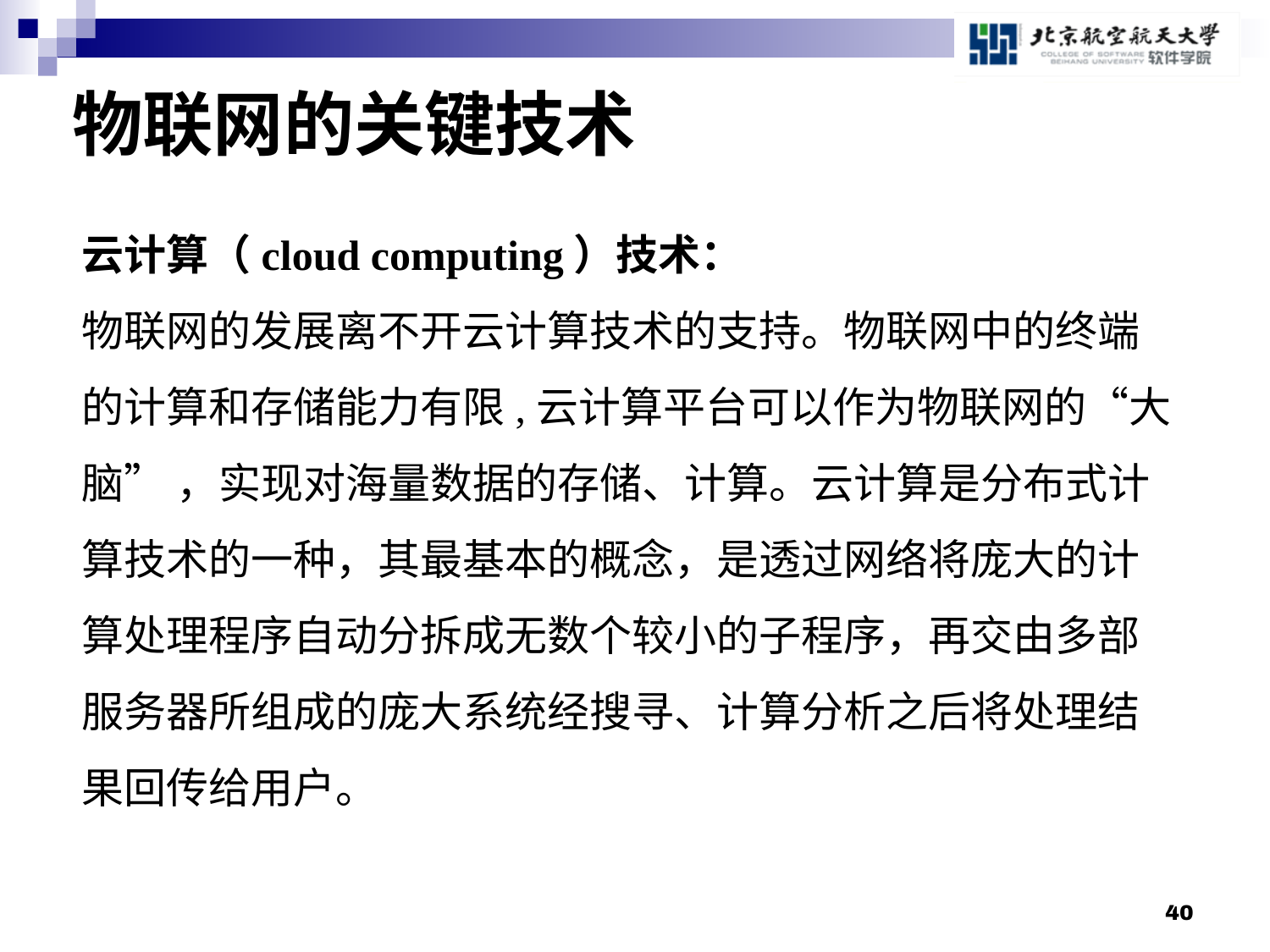

# 物联网的关键技术
云计算（cloud computing）技术：
物联网的发展离不开云计算技术的支持。物联网中的终端的计算和存储能力有限,云计算平台可以作为物联网的“大脑” ，实现对海量数据的存储、计算。云计算是分布式计算技术的一种，其最基本的概念，是透过网络将庞大的计算处理程序自动分拆成无数个较小的子程序，再交由多部服务器所组成的庞大系统经搜寻、计算分析之后将处理结果回传给用户。
40